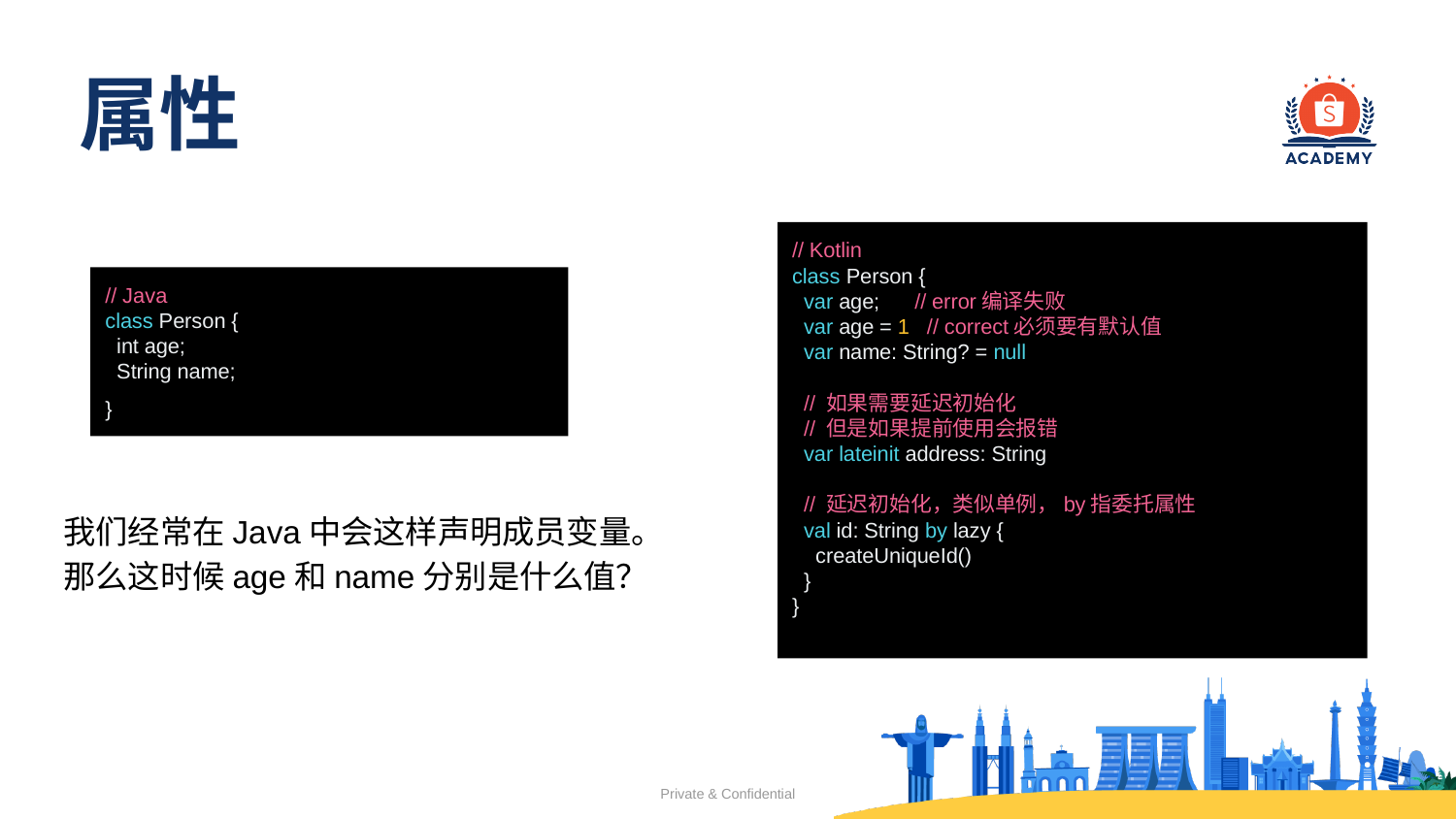

# 属性
// Kotlin
class Person {
  var age;      // error编译失败
  var age = 1   // correct必须要有默认值
  var name: String? = null

  // 如果需要延迟初始化
  // 但是如果提前使用会报错
  var lateinit address: String

  // 延迟初始化，类似单例，by指委托属性
  val id: String by lazy {
    createUniqueId()
  }
}

// Java
class Person {
  int age;
  String name;
}
我们经常在Java中会这样声明成员变量。
那么这时候age和name分别是什么值？